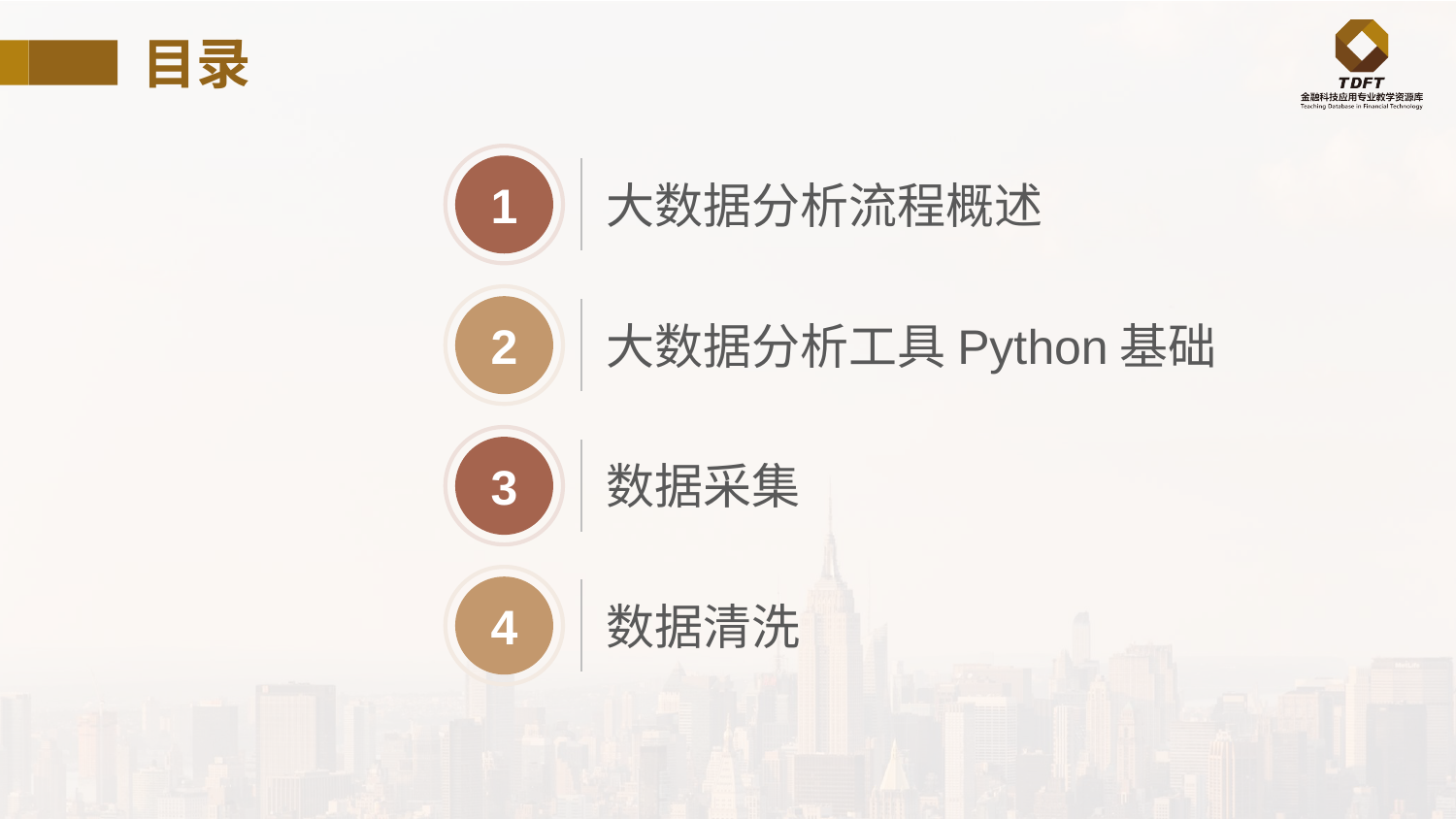

目录

1
大数据分析流程概述

2
大数据分析工具Python基础

3
数据采集

4
数据清洗